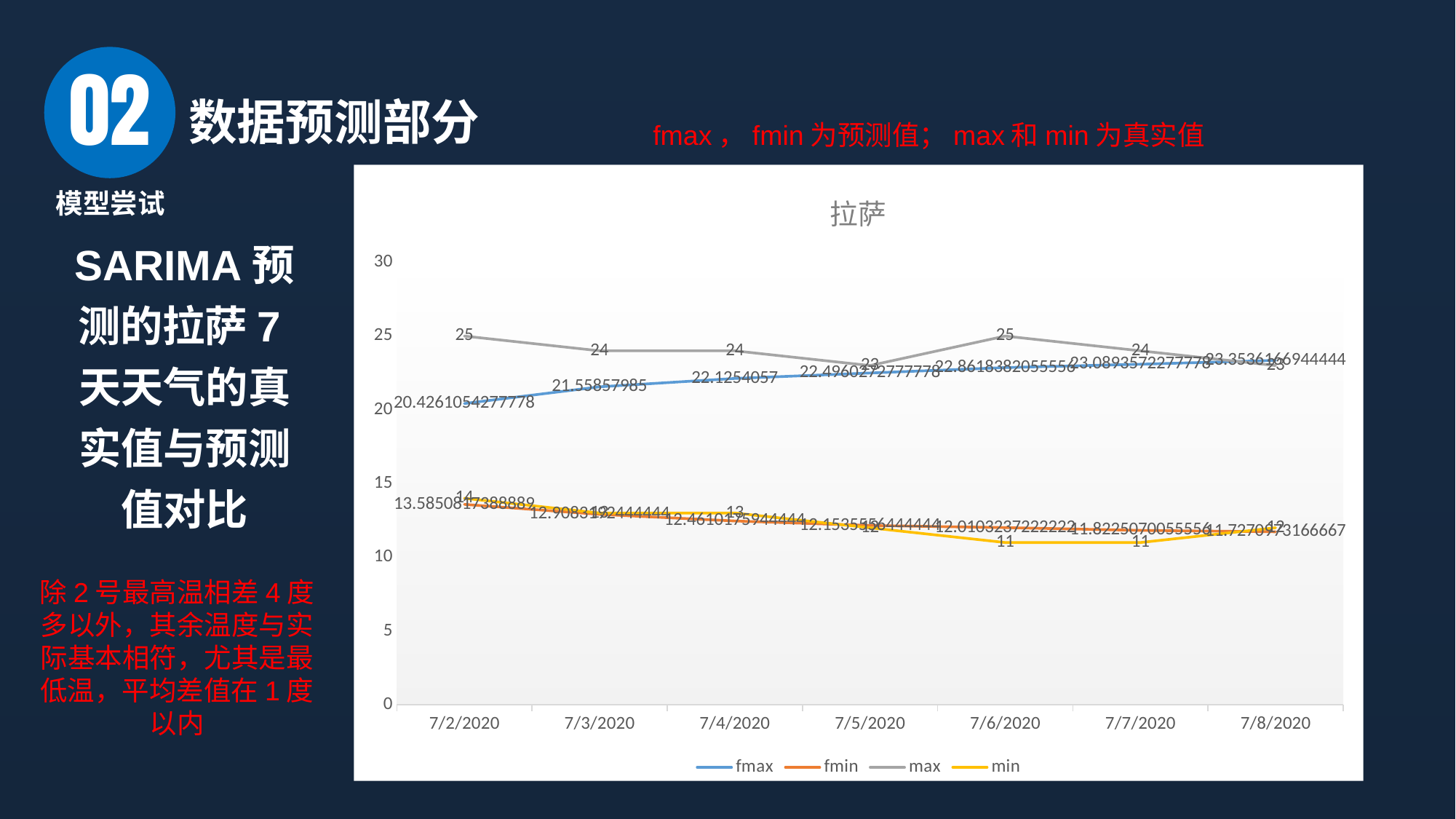

02
数据预测部分
fmax，fmin为预测值；max和min为真实值

### Chart: 拉萨

| Category | fmax | fmin | max | min |
|---|---|---|---|---|
| 44014 | 20.426105427777774 | 13.585081738888887 | 25.0 | 14.0 |
| 44015 | 21.558579849999997 | 12.908319244444442 | 24.0 | 13.0 |
| 44016 | 22.125405699999998 | 12.461017594444444 | 24.0 | 13.0 |
| 44017 | 22.496027277777777 | 12.153555644444445 | 23.0 | 12.0 |
| 44018 | 22.861838205555554 | 12.010323722222221 | 25.0 | 11.0 |
| 44019 | 23.08935722777778 | 11.822507005555556 | 24.0 | 11.0 |
| 44020 | 23.353616694444447 | 11.727097316666667 | 23.0 | 12.0 |
|  | None | None | None | None |
|  | None | None | None | None |
模型尝试
SARIMA预测的拉萨7天天气的真实值与预测值对比
除2号最高温相差4度多以外，其余温度与实际基本相符，尤其是最低温，平均差值在1度以内